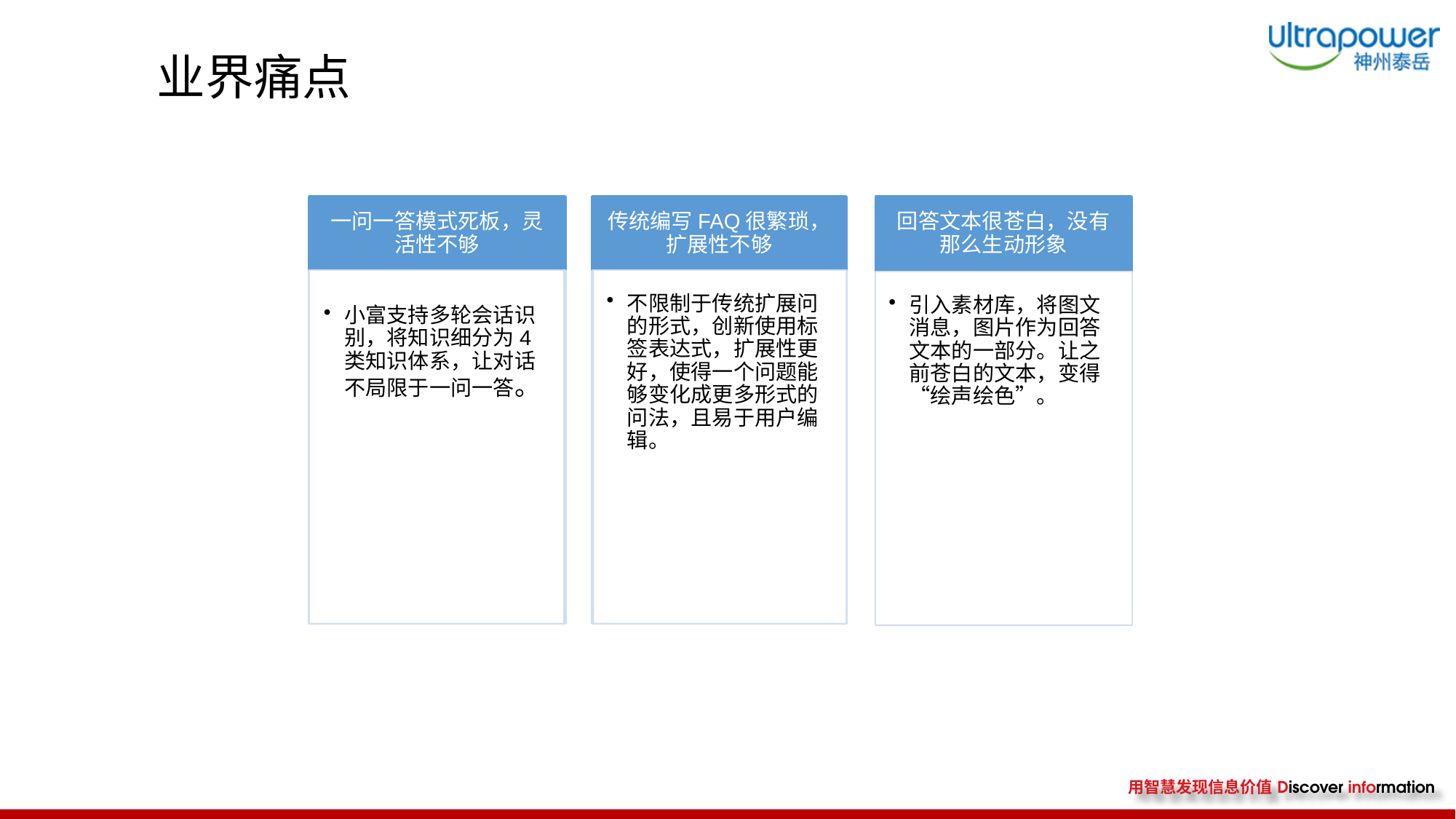

业界痛点
一问一答模式死板，灵活性不够

传统编写FAQ很繁琐，扩展性不够

回答文本很苍白，没有那么生动形象

小富支持多轮会话识别，将知识细分为4类知识体系，让对话不局限于一问一答。

不限制于传统扩展问的形式，创新使用标签表达式，扩展性更好，使得一个问题能够变化成更多形式的问法，且易于用户编辑。

引入素材库，将图文消息，图片作为回答文本的一部分。让之前苍白的文本，变得“绘声绘色”。